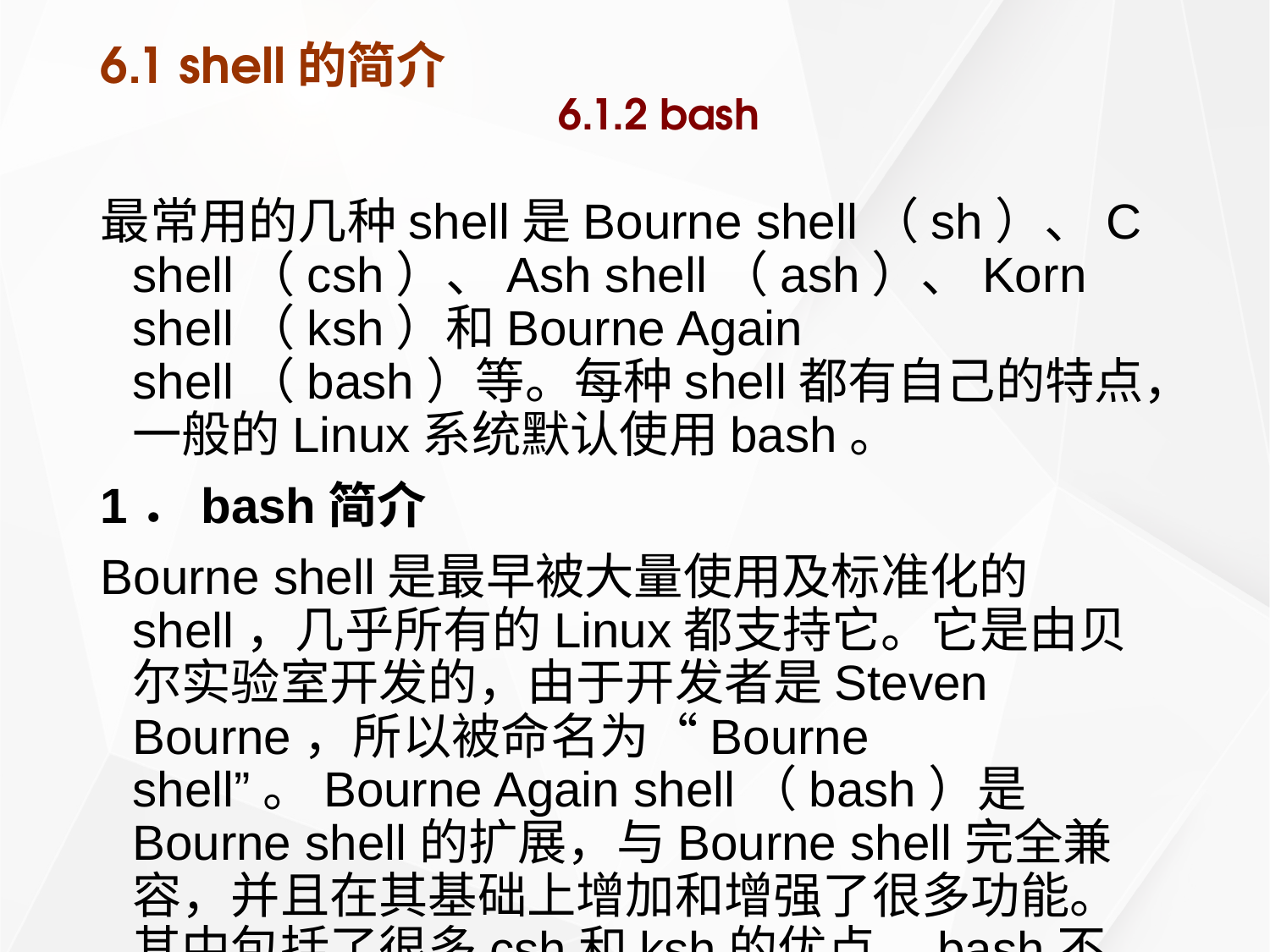

# 6.1 shell的简介 6.1.2 bash
最常用的几种shell是Bourne shell（sh）、C shell（csh）、Ash shell（ash）、Korn shell（ksh）和Bourne Again shell（bash）等。每种shell都有自己的特点，一般的Linux系统默认使用bash。
1．bash简介
Bourne shell是最早被大量使用及标准化的shell，几乎所有的Linux都支持它。它是由贝尔实验室开发的，由于开发者是Steven Bourne，所以被命名为“Bourne shell”。Bourne Again shell（bash）是Bourne shell的扩展，与Bourne shell完全兼容，并且在其基础上增加和增强了很多功能。其中包括了很多csh和ksh的优点。bash不仅有非常灵活和强大的编程接口，同时又有非常友好的用户界面。它内建40个shell命令和12个命令行参数。目前bash